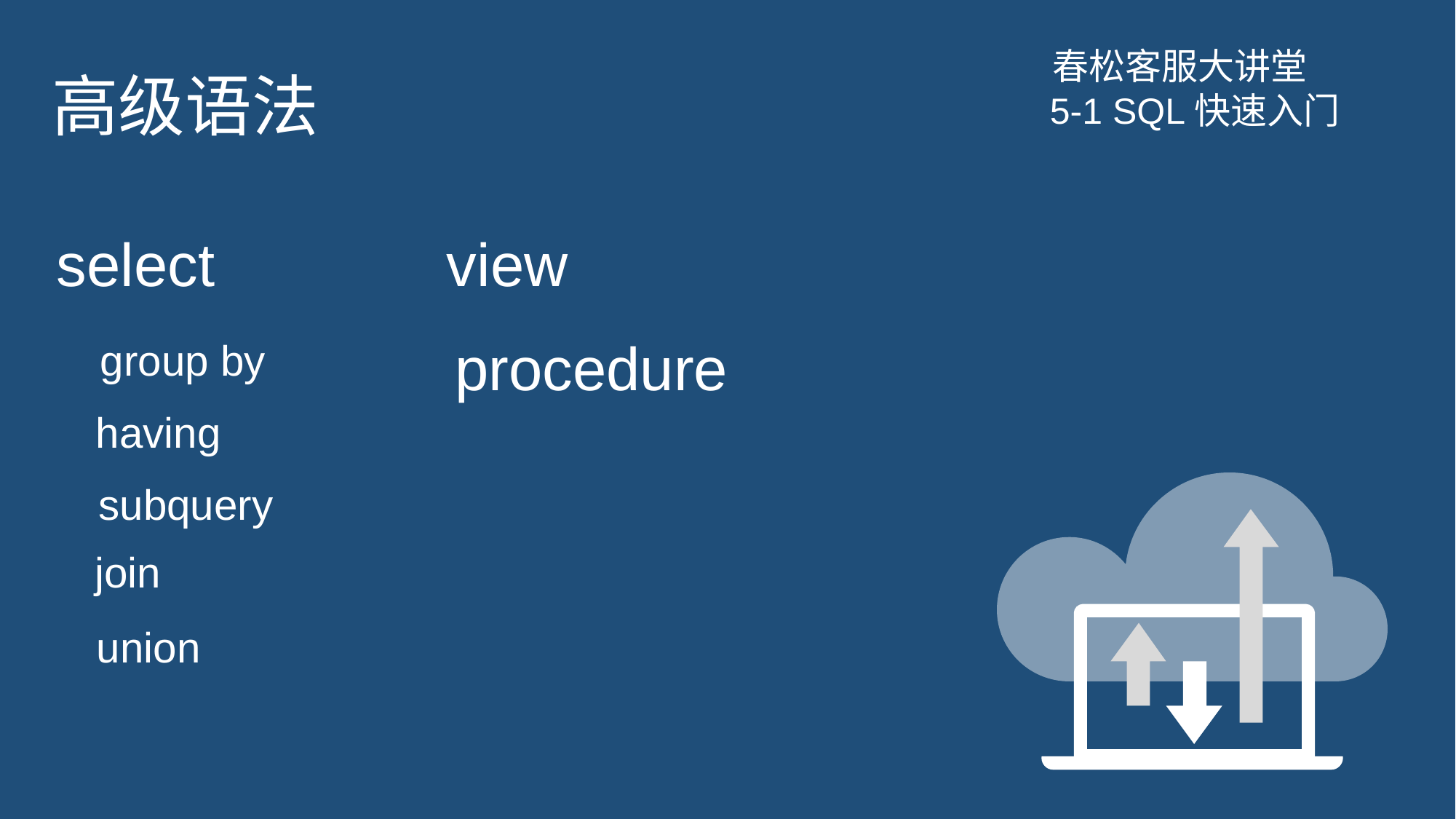

# 高级语法
春松客服大讲堂
5-1 SQL快速入门
select
view
procedure
group by
having
subquery

join
union